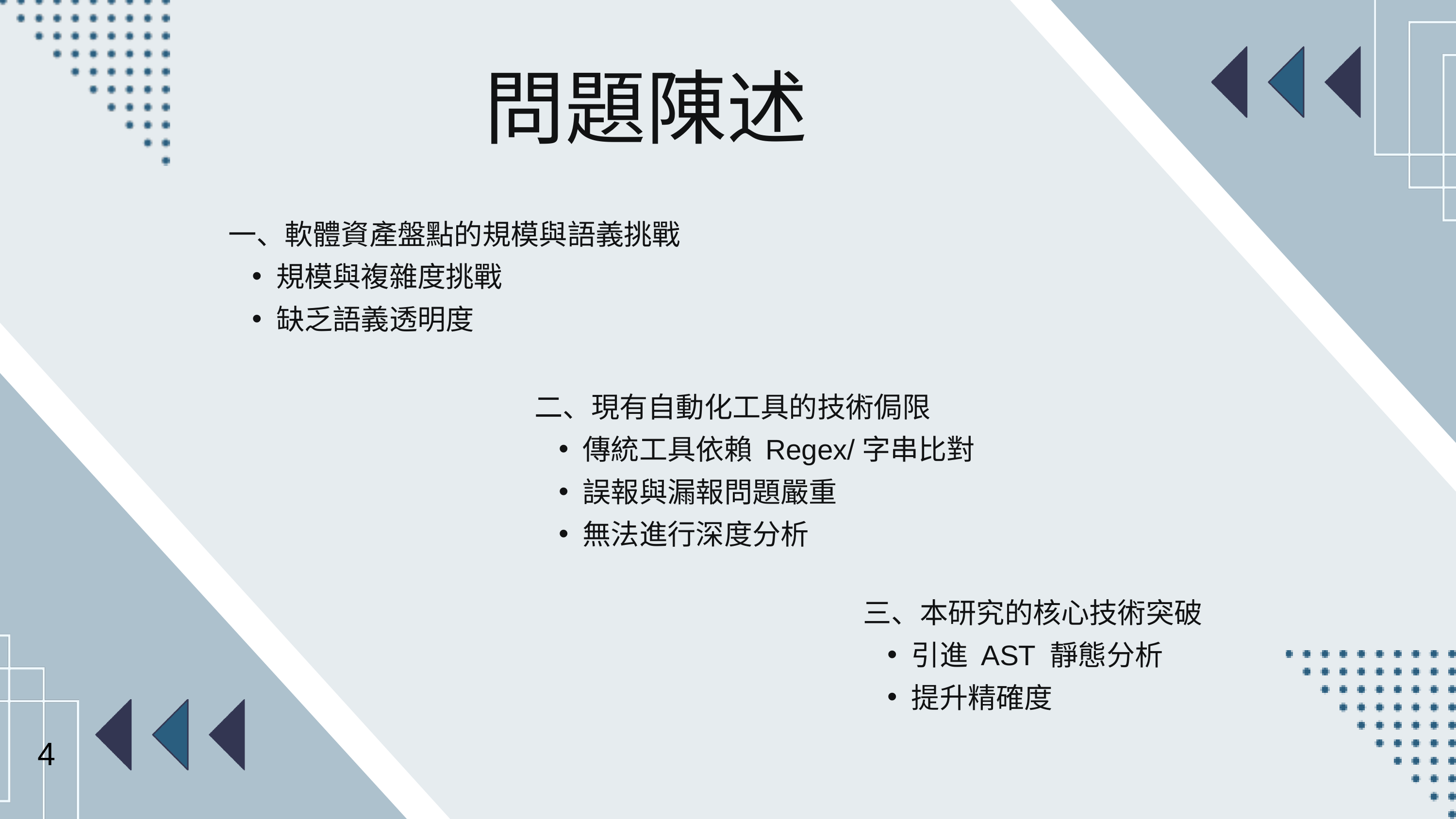

問題陳述
一、軟體資產盤點的規模與語義挑戰
規模與複雜度挑戰
缺乏語義透明度
二、現有自動化工具的技術侷限
傳統工具依賴 Regex/字串比對
誤報與漏報問題嚴重
無法進行深度分析

三、本研究的核心技術突破
引進 AST 靜態分析
提升精確度

4